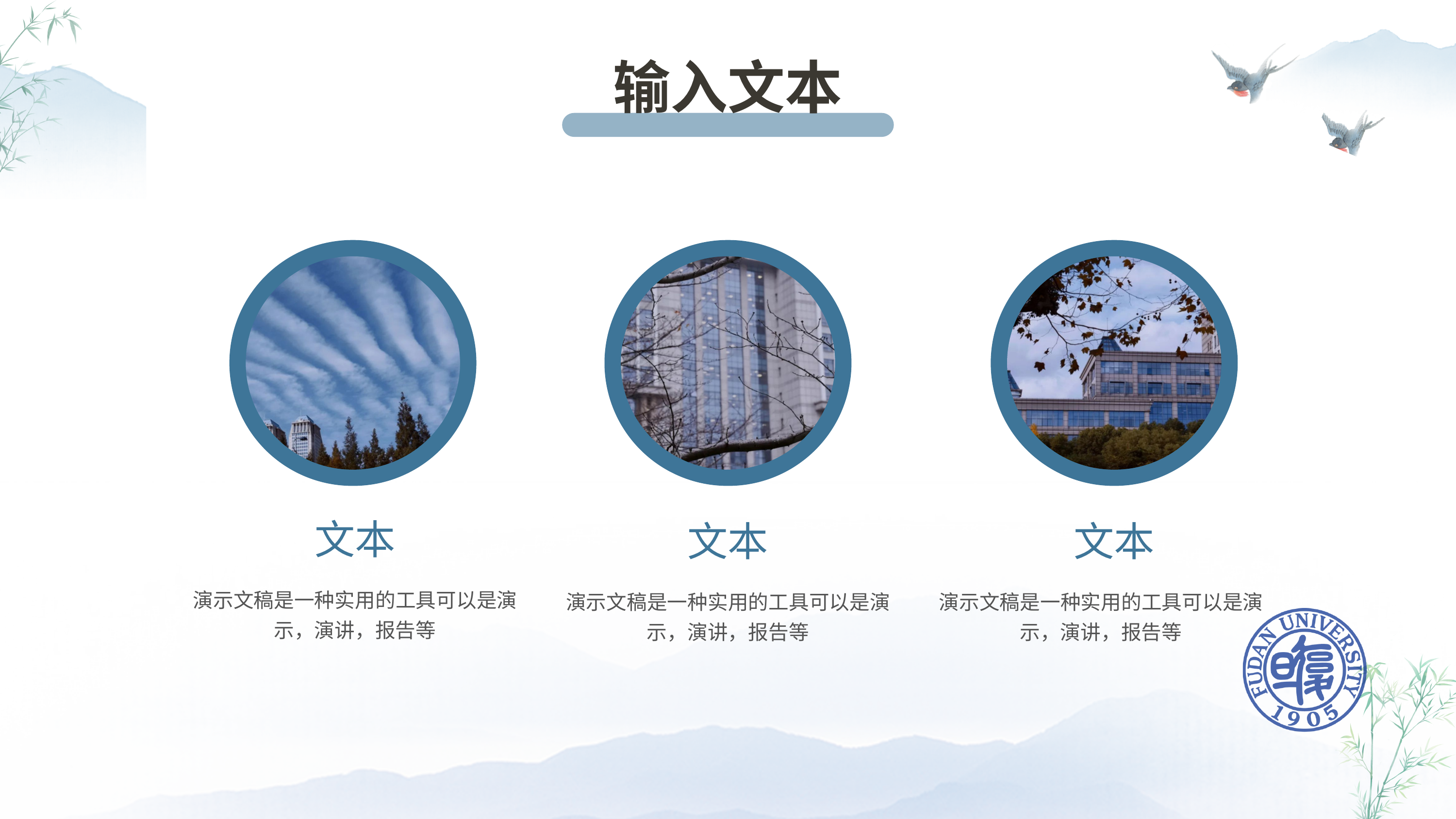

输入文本

文本
文本
文本
演示文稿是一种实用的工具可以是演示，演讲，报告等
演示文稿是一种实用的工具可以是演示，演讲，报告等
演示文稿是一种实用的工具可以是演示，演讲，报告等